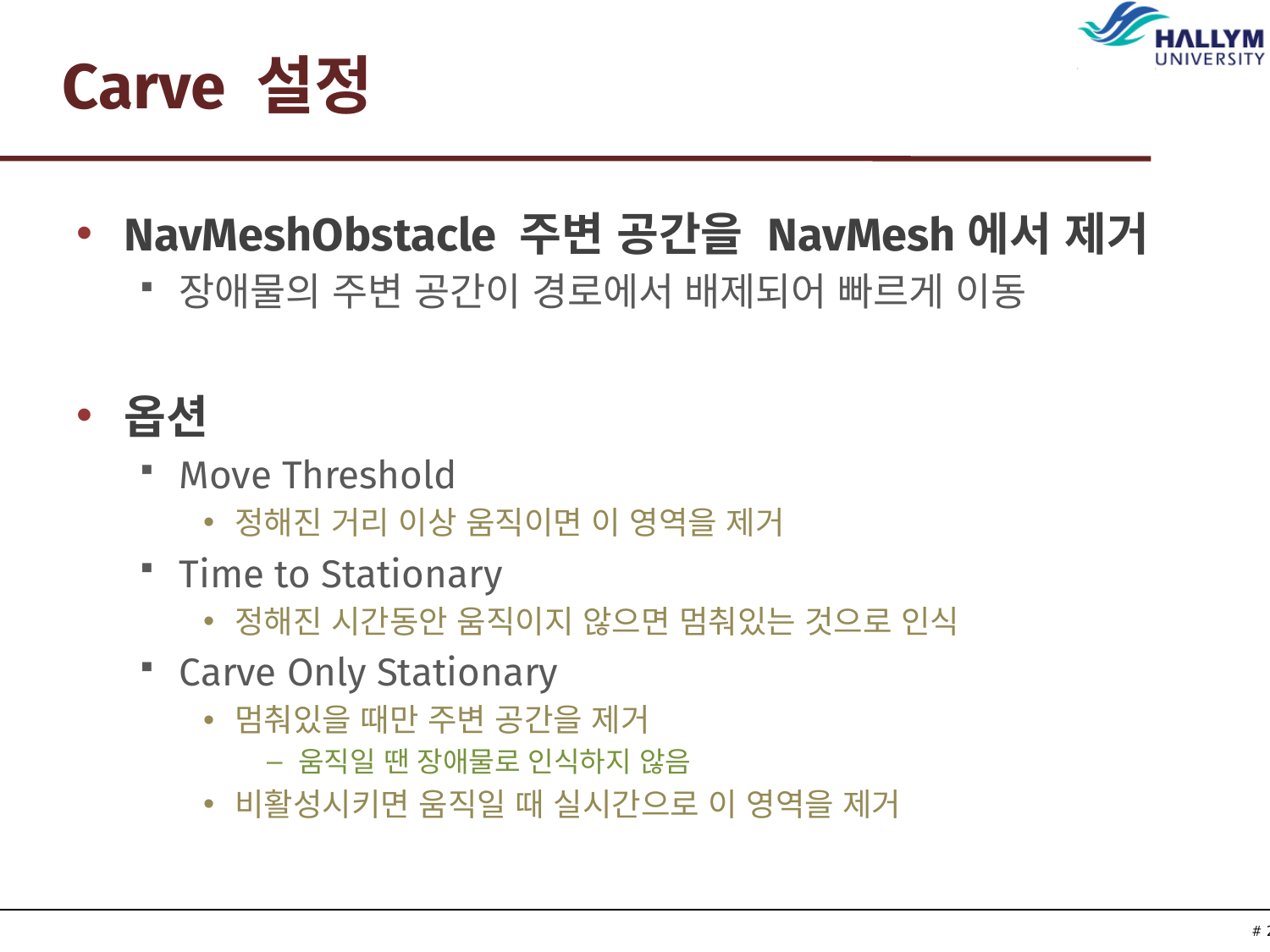

# Carve 설정
NavMeshObstacle 주변 공간을 NavMesh에서 제거
장애물의 주변 공간이 경로에서 배제되어 빠르게 이동

옵션
Move Threshold
정해진 거리 이상 움직이면 이 영역을 제거
Time to Stationary
정해진 시간동안 움직이지 않으면 멈춰있는 것으로 인식
Carve Only Stationary
멈춰있을 때만 주변 공간을 제거
움직일 땐 장애물로 인식하지 않음
비활성시키면 움직일 때 실시간으로 이 영역을 제거